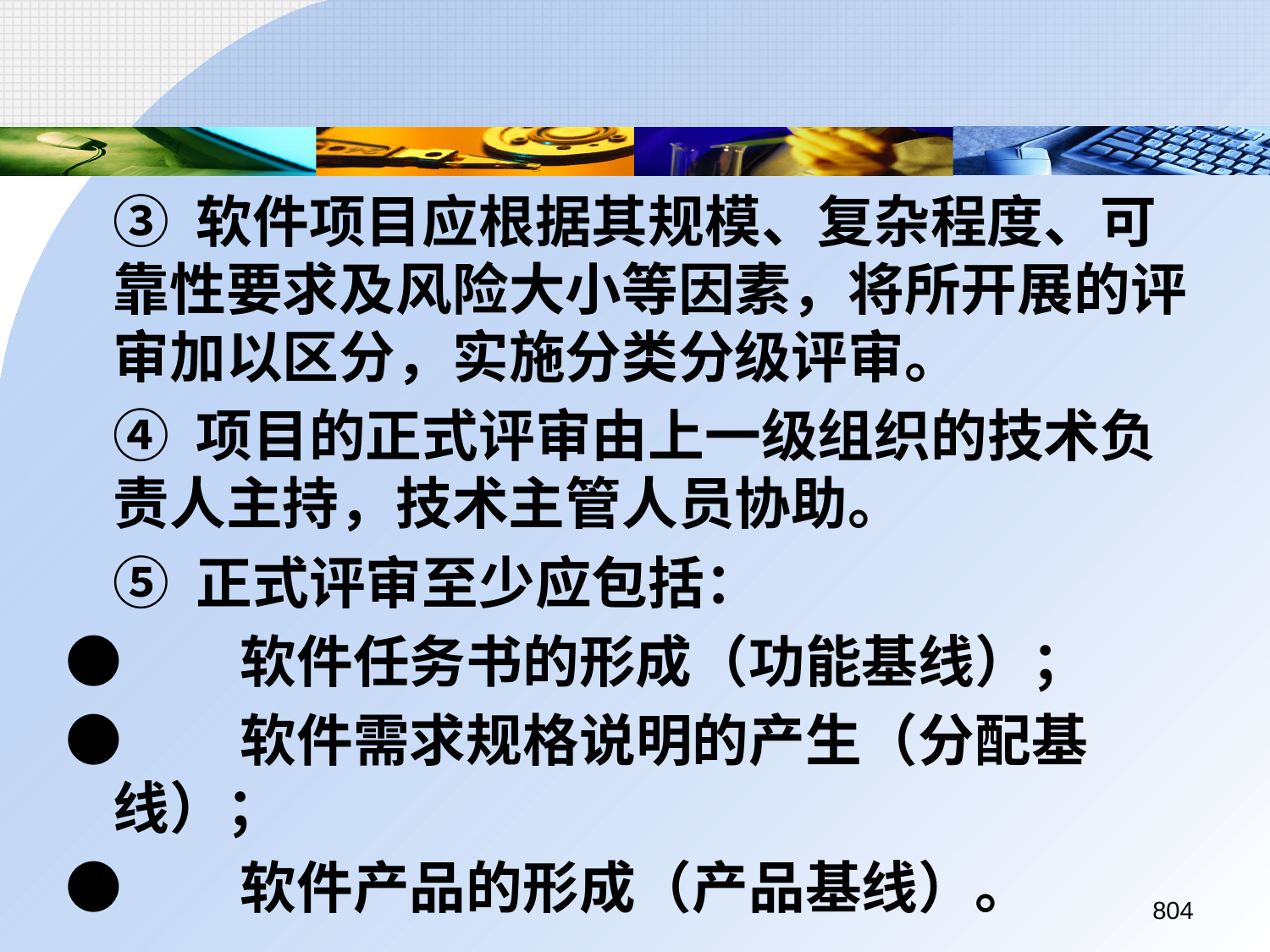

③ 软件项目应根据其规模、复杂程度、可靠性要求及风险大小等因素，将所开展的评审加以区分，实施分类分级评审。
	④ 项目的正式评审由上一级组织的技术负责人主持，技术主管人员协助。
	⑤ 正式评审至少应包括：
●	软件任务书的形成（功能基线）；
●	软件需求规格说明的产生（分配基线）；
●	软件产品的形成（产品基线）。

804